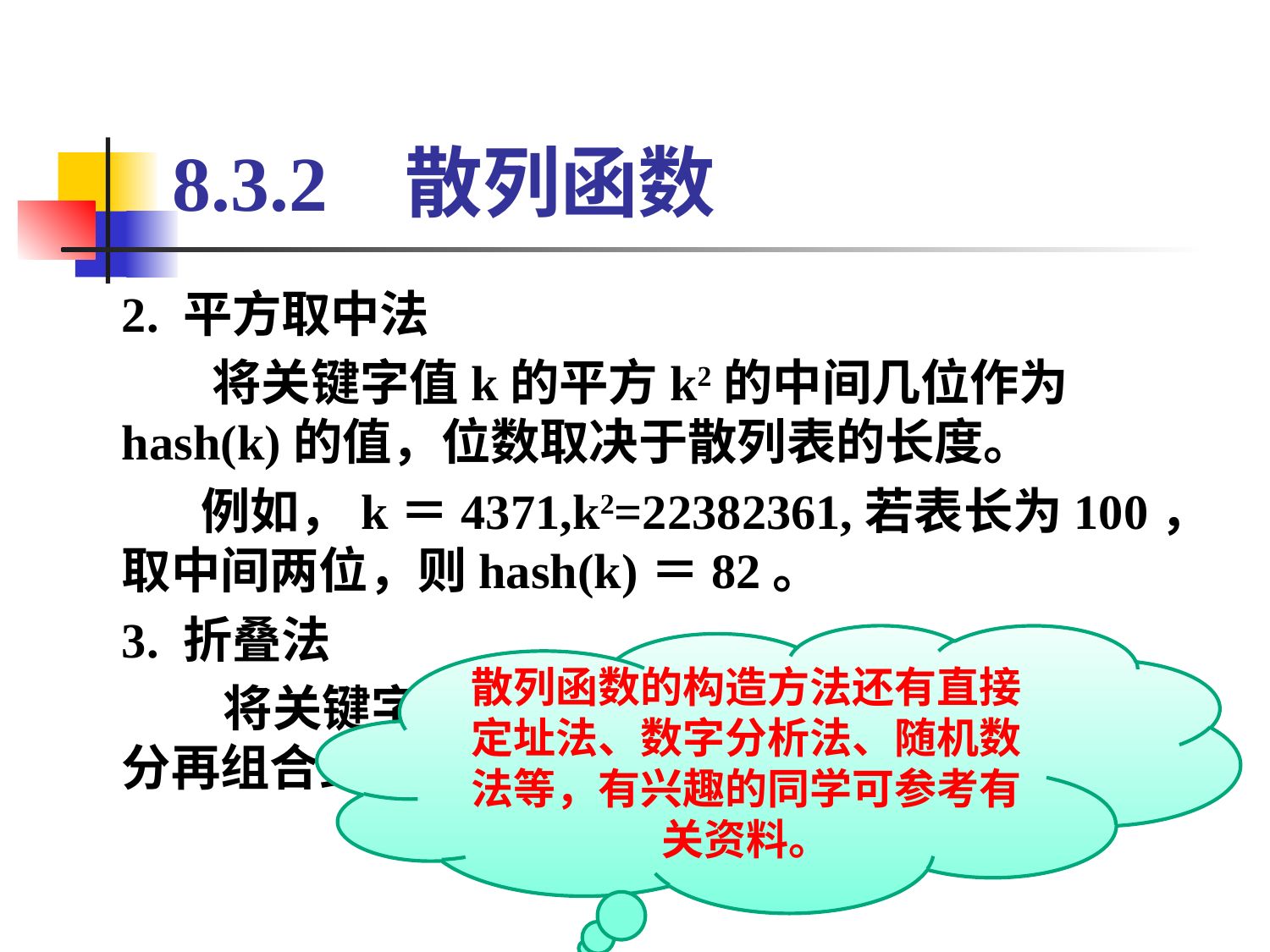

# 8.3.2   散列函数
2. 平方取中法
       将关键字值k的平方k2的中间几位作为hash(k)的值，位数取决于散列表的长度。
      例如，k＝4371,k2=22382361,若表长为100，取中间两位，则hash(k)＝82。
3. 折叠法
        将关键字分成几部分，按照一定的规则将几部分再组合到一起得到关键字的hash值。
散列函数的构造方法还有直接定址法、数字分析法、随机数法等，有兴趣的同学可参考有关资料。
47